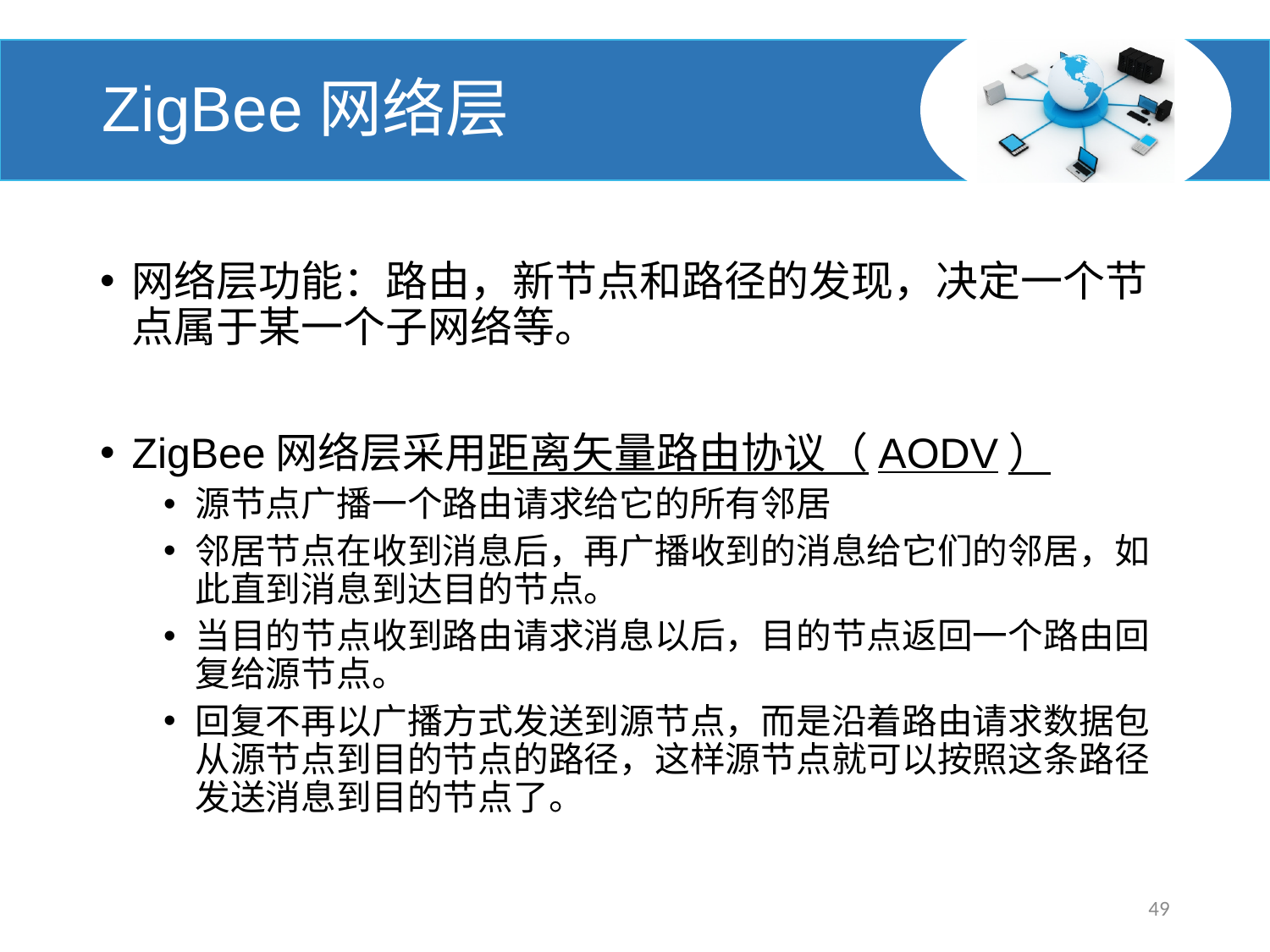

# ZigBee网络层
网络层功能：路由，新节点和路径的发现，决定一个节点属于某一个子网络等。

ZigBee网络层采用距离矢量路由协议（AODV）
源节点广播一个路由请求给它的所有邻居
邻居节点在收到消息后，再广播收到的消息给它们的邻居，如此直到消息到达目的节点。
当目的节点收到路由请求消息以后，目的节点返回一个路由回复给源节点。
回复不再以广播方式发送到源节点，而是沿着路由请求数据包从源节点到目的节点的路径，这样源节点就可以按照这条路径发送消息到目的节点了。

49